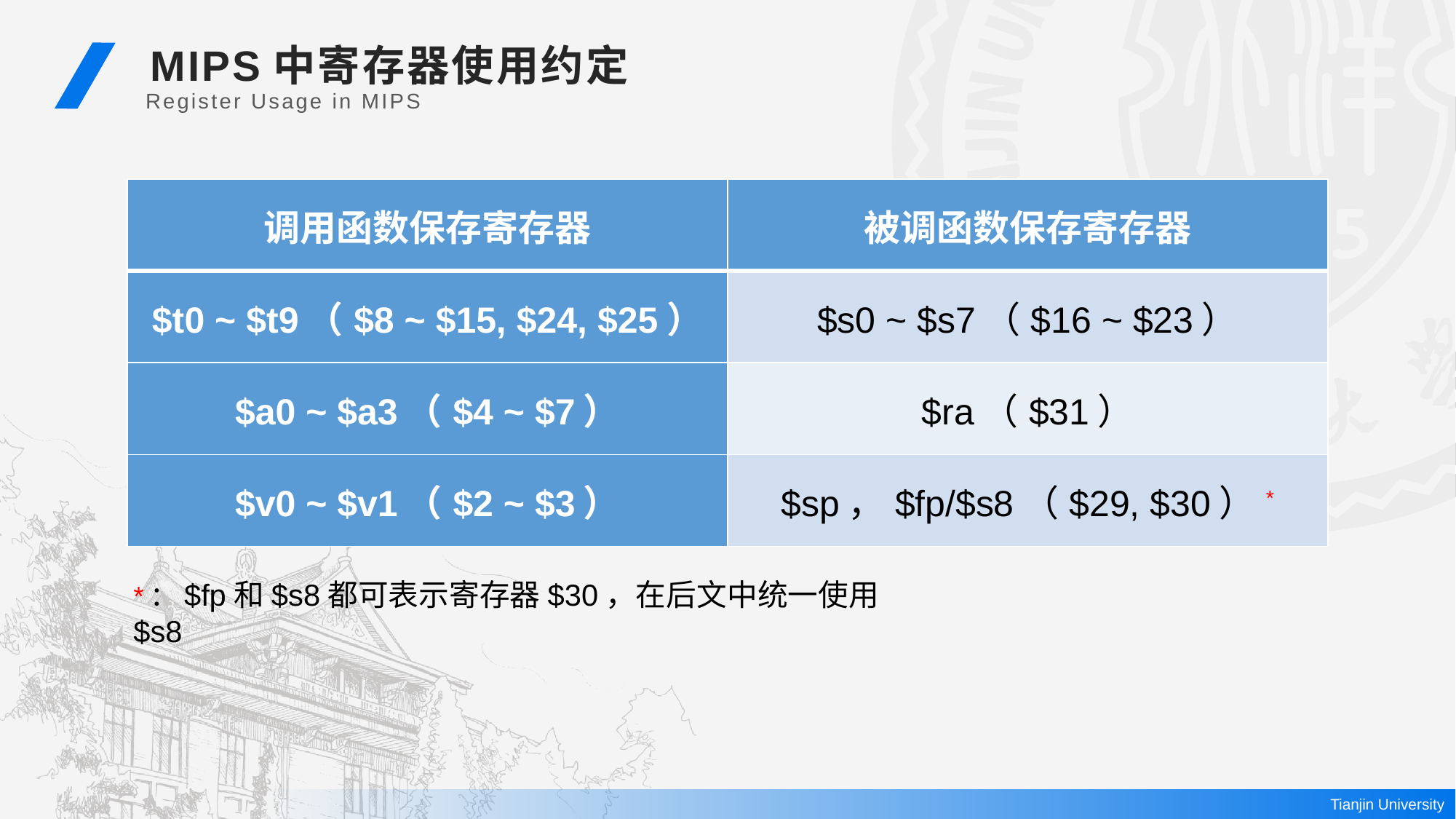

MIPS中寄存器使用约定
Register Usage in MIPS
| 调用函数保存寄存器 | 被调函数保存寄存器 |
| --- | --- |
| $t0 ~ $t9（$8 ~ $15, $24, $25） | $s0 ~ $s7（$16 ~ $23） |
| $a0 ~ $a3（$4 ~ $7） | $ra（$31） |
| $v0 ~ $v1（$2 ~ $3） | $sp，$fp/$s8（$29, $30）\* |
*：$fp和$s8都可表示寄存器$30，在后文中统一使用$s8